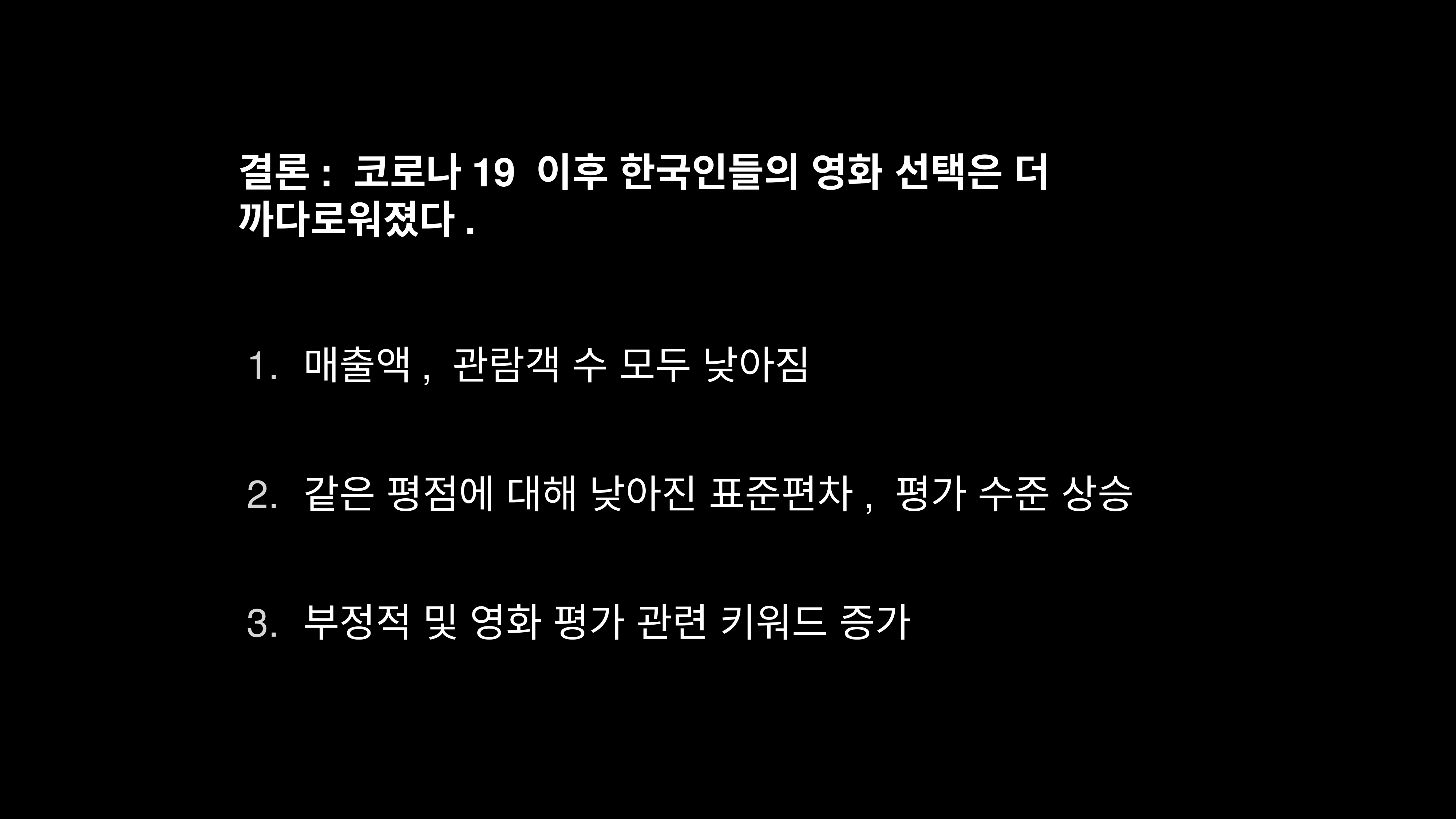

# 결론: 코로나19 이후 한국인들의 영화 선택은 더 까다로워졌다.
매출액, 관람객 수 모두 낮아짐
같은 평점에 대해 낮아진 표준편차, 평가 수준 상승
부정적 및 영화 평가 관련 키워드 증가